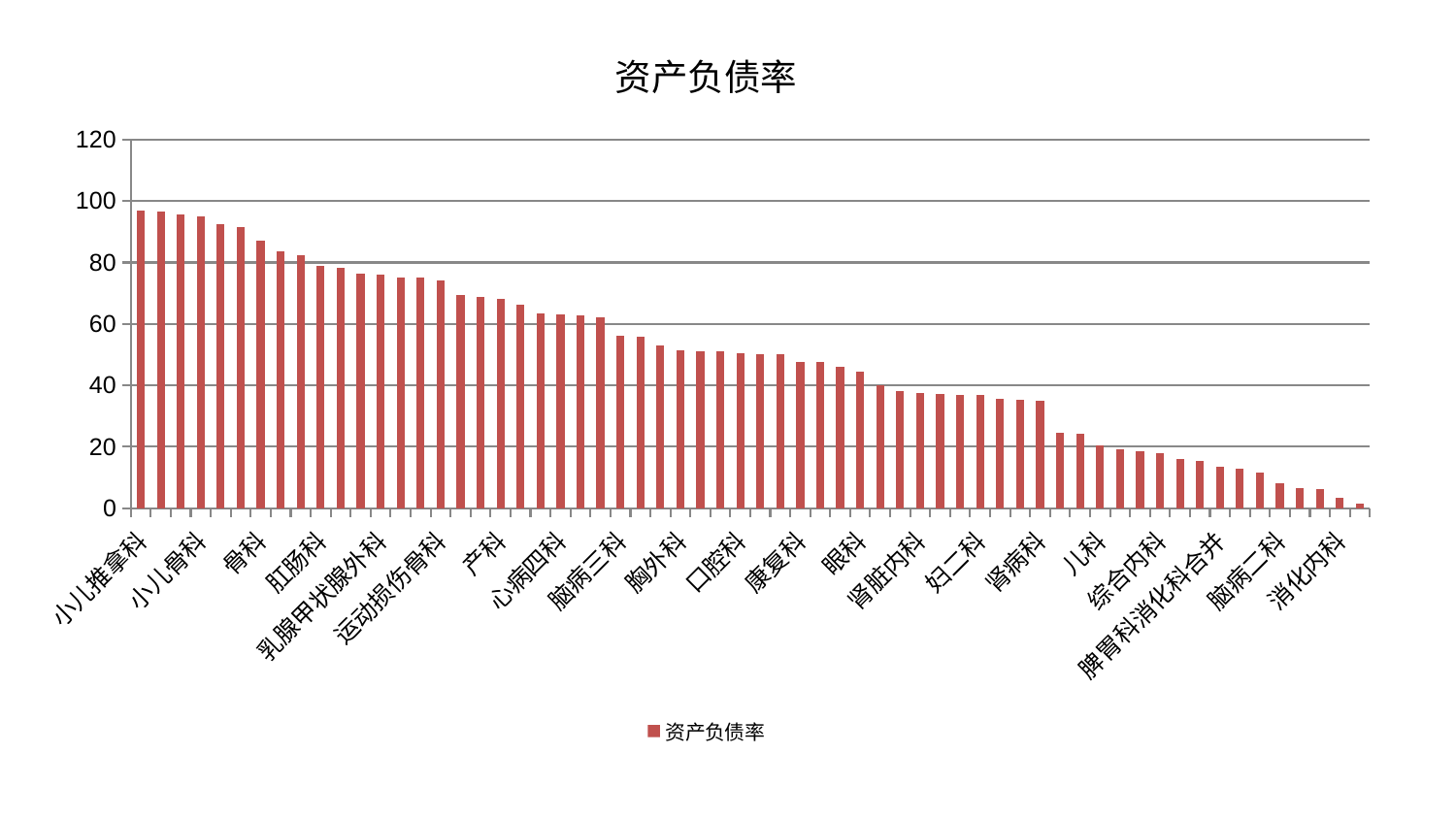

### Chart: 资产负债率

| Category | 资产负债率 |
|---|---|
| 小儿推拿科 | 97.05501467405806 |
| 中医外治中心 | 96.73863471442905 |
| 男科 | 95.70977411509065 |
| 小儿骨科 | 94.99011987245987 |
| 中医经典科 | 92.4181762536723 |
| 微创骨科 | 91.67195455097877 |
| 骨科 | 87.15387629700908 |
| 妇科 | 83.72604239630974 |
| 推拿科 | 82.35592875071124 |
| 肛肠科 | 78.9241443431888 |
| 呼吸内科 | 78.27283307508979 |
| 心血管内科 | 76.28431827584919 |
| 乳腺甲状腺外科 | 75.9962528539179 |
| 风湿病科 | 75.21962656758076 |
| 创伤骨科 | 75.05768601174667 |
| 运动损伤骨科 | 74.18884149868548 |
| 皮肤科 | 69.44599481099978 |
| 东区重症医学科 | 68.65163935256903 |
| 产科 | 68.19284546499537 |
| 身心医学科 | 66.3084187469221 |
| 针灸科 | 63.306721913950085 |
| 心病四科 | 62.98186578256193 |
| 泌尿外科 | 62.88444948881558 |
| 关节骨科 | 62.05988299881084 |
| 脑病三科 | 56.24380210834388 |
| 脑病一科 | 55.974847429348394 |
| 脾胃病科 | 52.92695762404498 |
| 胸外科 | 51.272506012907556 |
| 耳鼻喉科 | 51.12808393958419 |
| 肿瘤内科 | 51.02870995185156 |
| 口腔科 | 50.500643039410775 |
| 显微骨科 | 50.31068527385833 |
| 血液科 | 50.289583761485886 |
| 康复科 | 47.70610949613157 |
| 普通外科 | 47.56648011895324 |
| 治未病中心 | 46.002891591514604 |
| 眼科 | 44.510653771219545 |
| 肝病科 | 40.18442981196397 |
| 心病三科 | 37.99710067608193 |
| 肾脏内科 | 37.38477470786636 |
| 脊柱骨科 | 37.17064036502637 |
| 重症医学科 | 37.035428098462184 |
| 妇二科 | 36.72803835902003 |
| 老年医学科 | 35.55684104637009 |
| 心病一科 | 35.25891134883346 |
| 肾病科 | 34.851159140354035 |
| 东区肾病科 | 24.578005388046176 |
| 周围血管科 | 24.12584228363761 |
| 儿科 | 20.313570402941306 |
| 妇科妇二科合并 | 19.336040475254457 |
| 肝胆外科 | 18.458543648846693 |
| 综合内科 | 17.887447828141667 |
| 内分泌科 | 15.96805167552635 |
| 神经外科 | 15.557730243280199 |
| 脾胃科消化科合并 | 13.370165804888678 |
| 西区重症医学科 | 12.778534680026453 |
| 心病二科 | 11.571491755664676 |
| 脑病二科 | 8.13557191721912 |
| 美容皮肤科 | 6.430867016828823 |
| 医院 | 6.167716377026422 |
| 消化内科 | 3.3848171007937022 |
| 神经内科 | 1.675795194003049 |
255